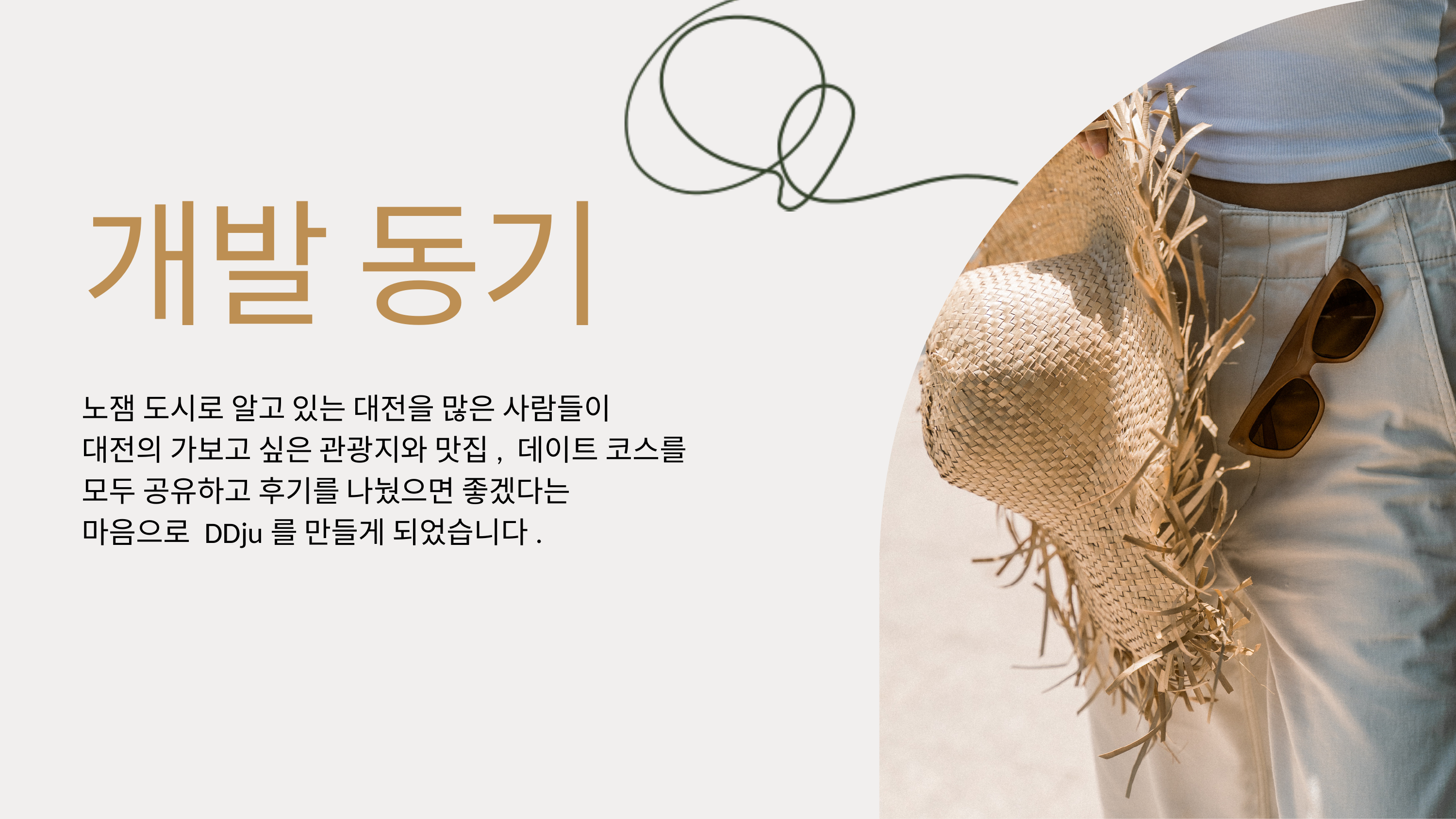

개발 동기
노잼 도시로 알고 있는 대전을 많은 사람들이
대전의 가보고 싶은 관광지와 맛집, 데이트 코스를
모두 공유하고 후기를 나눴으면 좋겠다는
마음으로 DDju를 만들게 되었습니다.